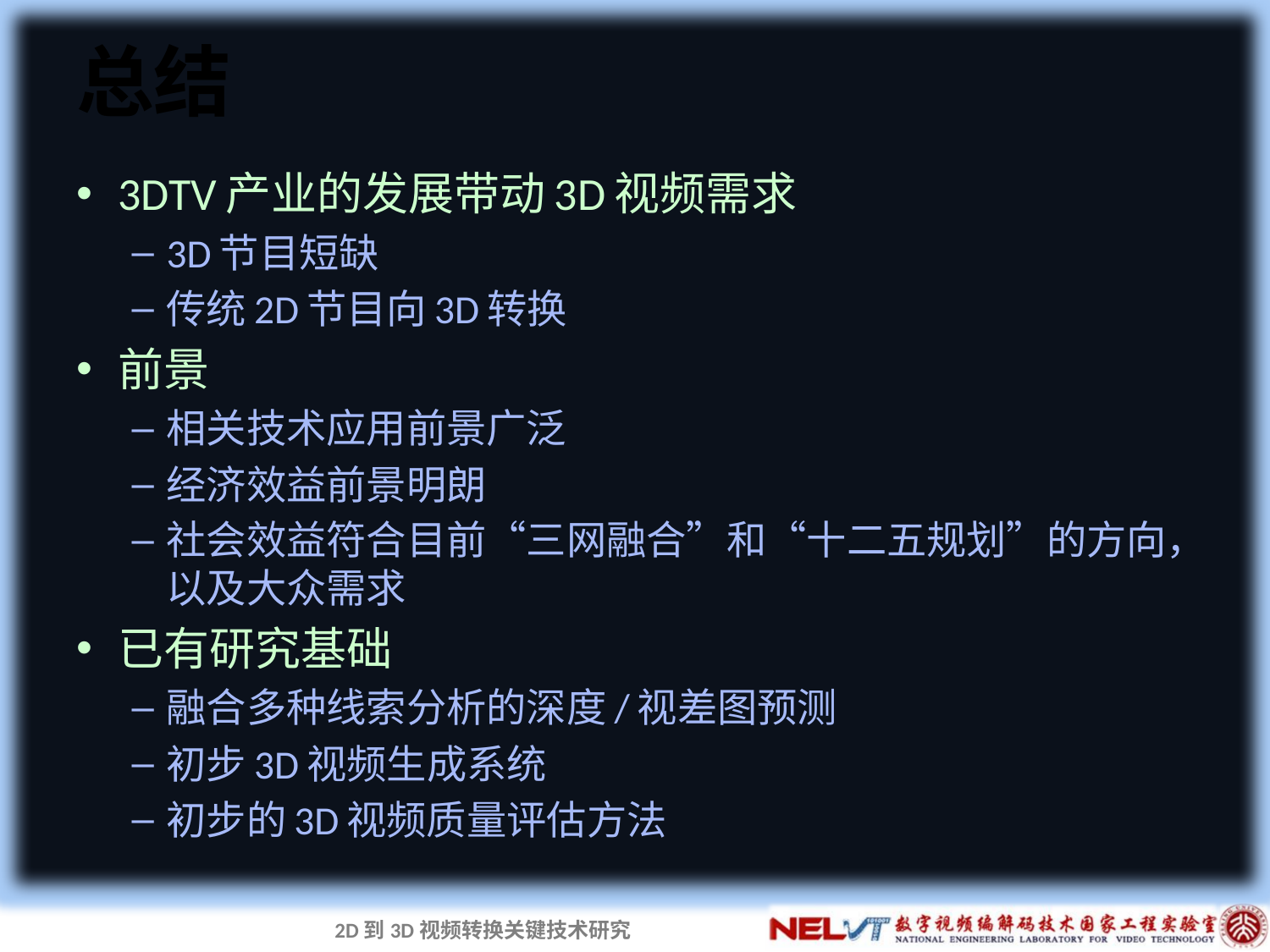

# 总结
3DTV产业的发展带动3D视频需求
3D节目短缺
传统2D节目向3D转换
前景
相关技术应用前景广泛
经济效益前景明朗
社会效益符合目前“三网融合”和“十二五规划”的方向，以及大众需求
已有研究基础
融合多种线索分析的深度/视差图预测
初步3D视频生成系统
初步的3D视频质量评估方法